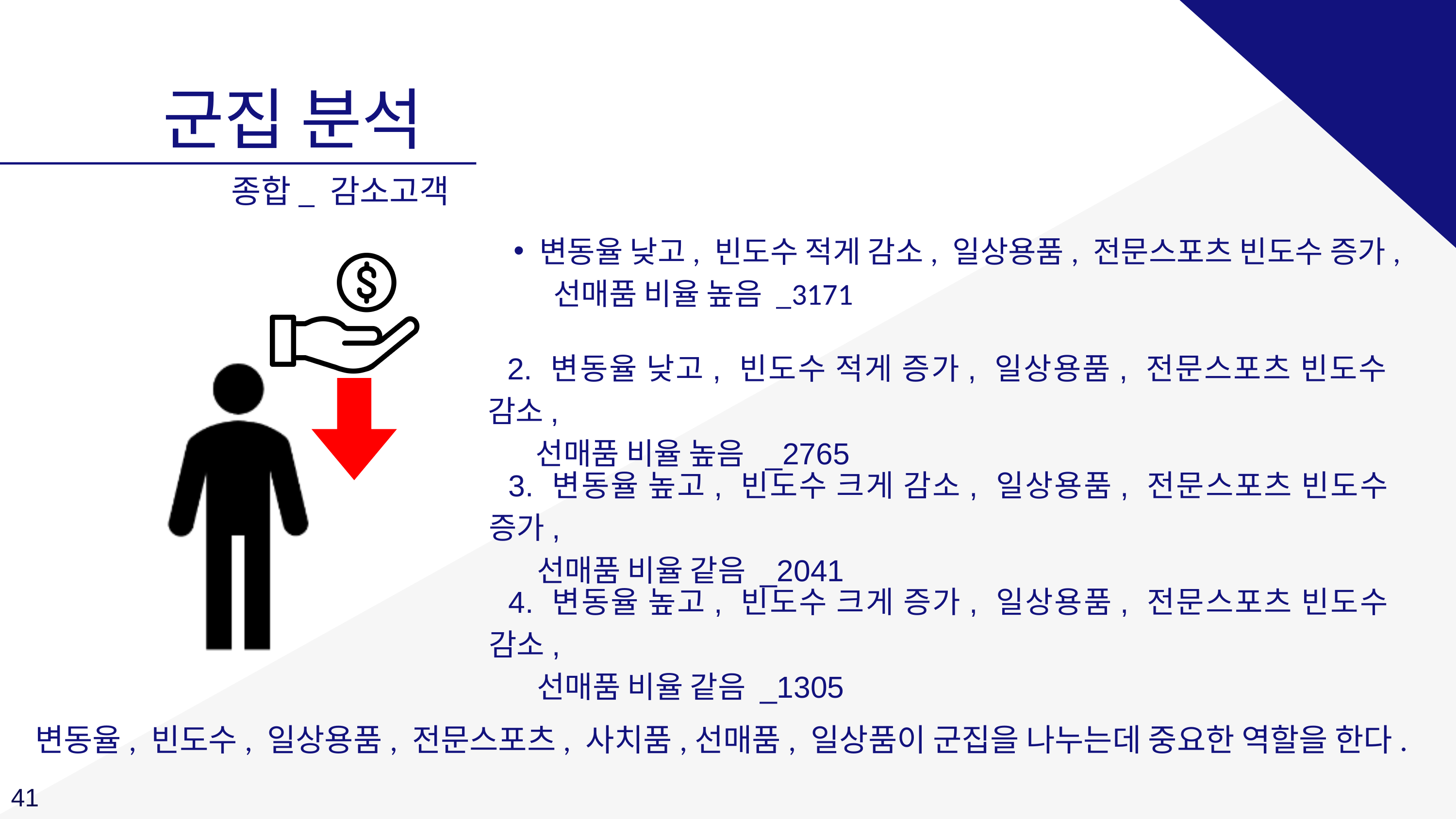

군집 분석

종합_ 감소고객
변동율 낮고, 빈도수 적게 감소, 일상용품, 전문스포츠 빈도수 증가, 선매품 비율 높음 _3171

  2. 변동율 낮고, 빈도수 적게 증가, 일상용품, 전문스포츠 빈도수 감소,
      선매품 비율 높음  _2765

  3. 변동율 높고, 빈도수 크게 감소, 일상용품, 전문스포츠 빈도수 증가,
      선매품 비율 같음 _2041
  4. 변동율 높고, 빈도수 크게 증가, 일상용품, 전문스포츠 빈도수 감소,
      선매품 비율 같음 _1305
변동율, 빈도수, 일상용품, 전문스포츠, 사치품,선매품, 일상품이 군집을 나누는데 중요한 역할을 한다.
41